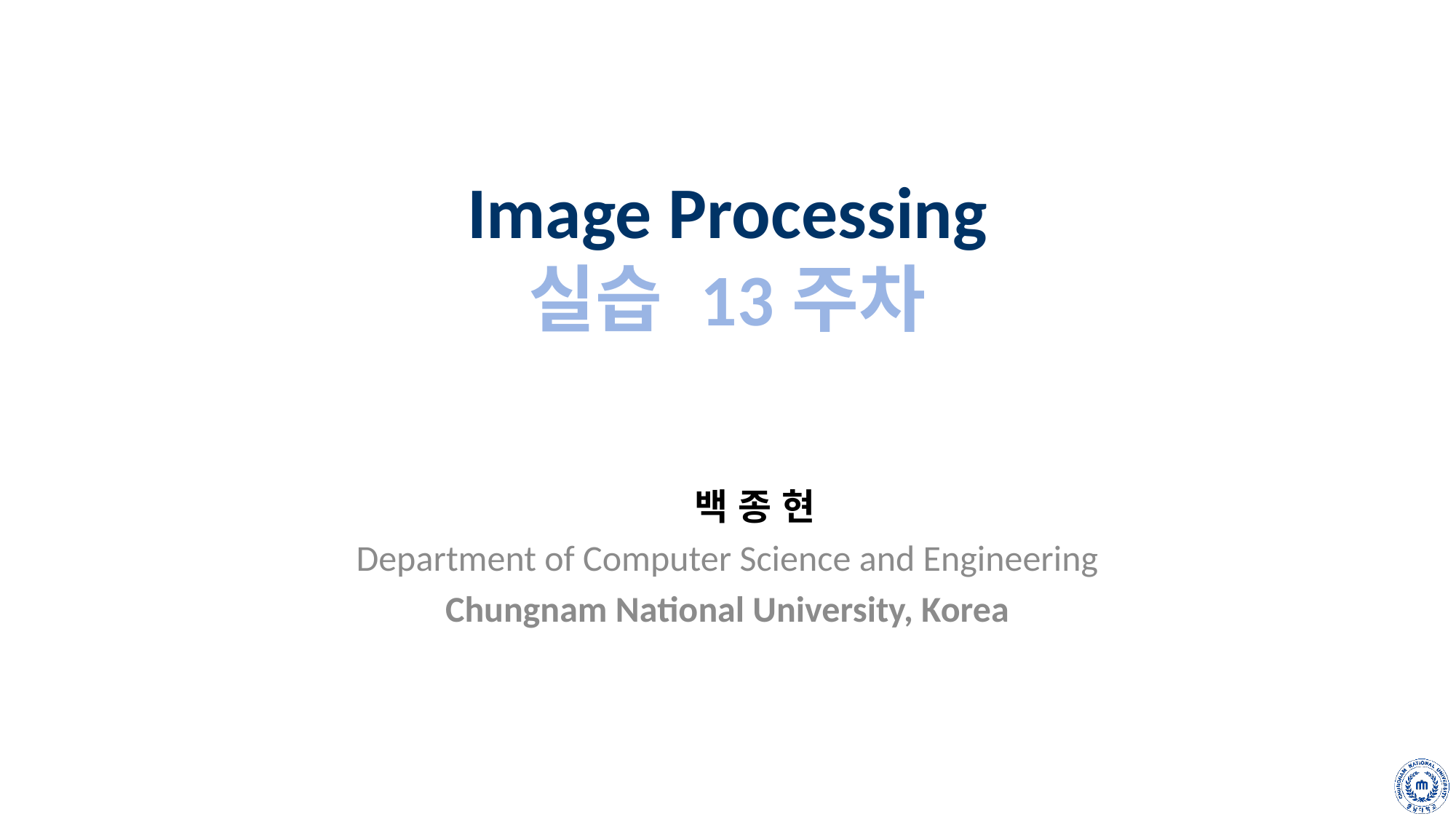

# Image Processing 실습 13주차
백 종 현
Department of Computer Science and Engineering
Chungnam National University, Korea